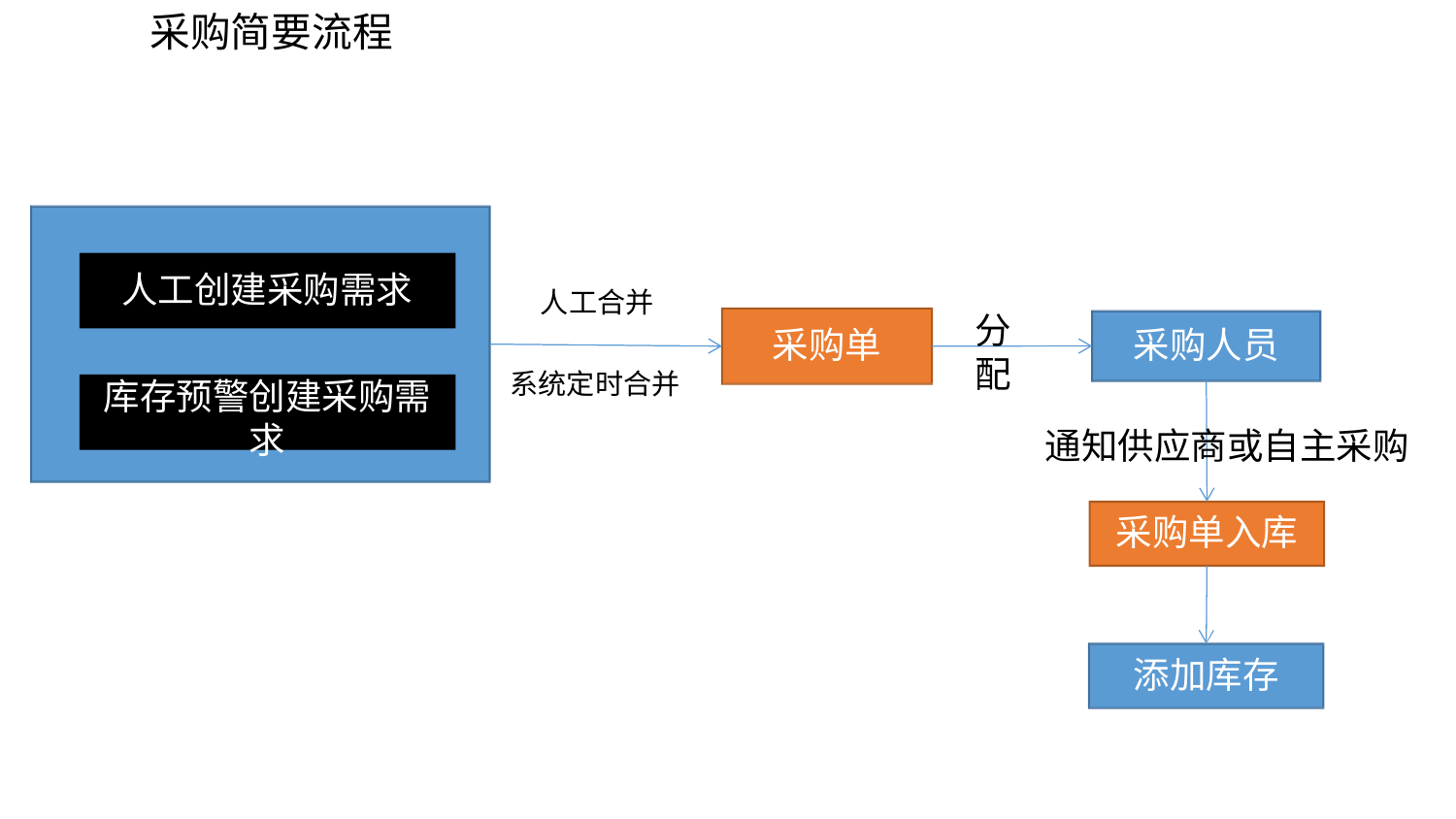

# 采购简要流程

库存预警创建采购需 求
人工创建采购需求
人工合并
分 配

采购单

采购人员

系统定时合并

通知供应商或自主采购

采购单入库

添加库存